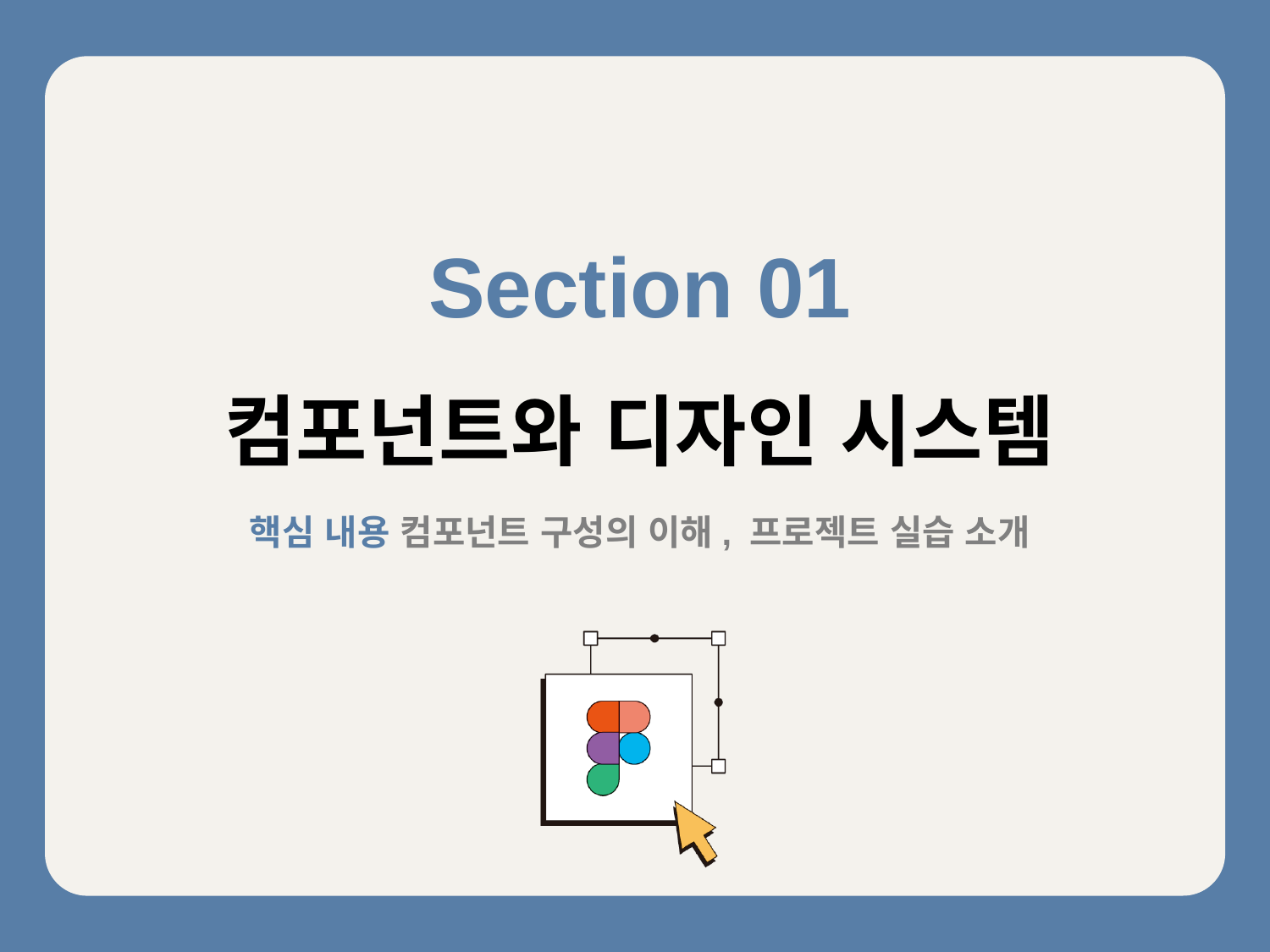

Section 01
컴포넌트와 디자인 시스템
핵심 내용 컴포넌트 구성의 이해, 프로젝트 실습 소개